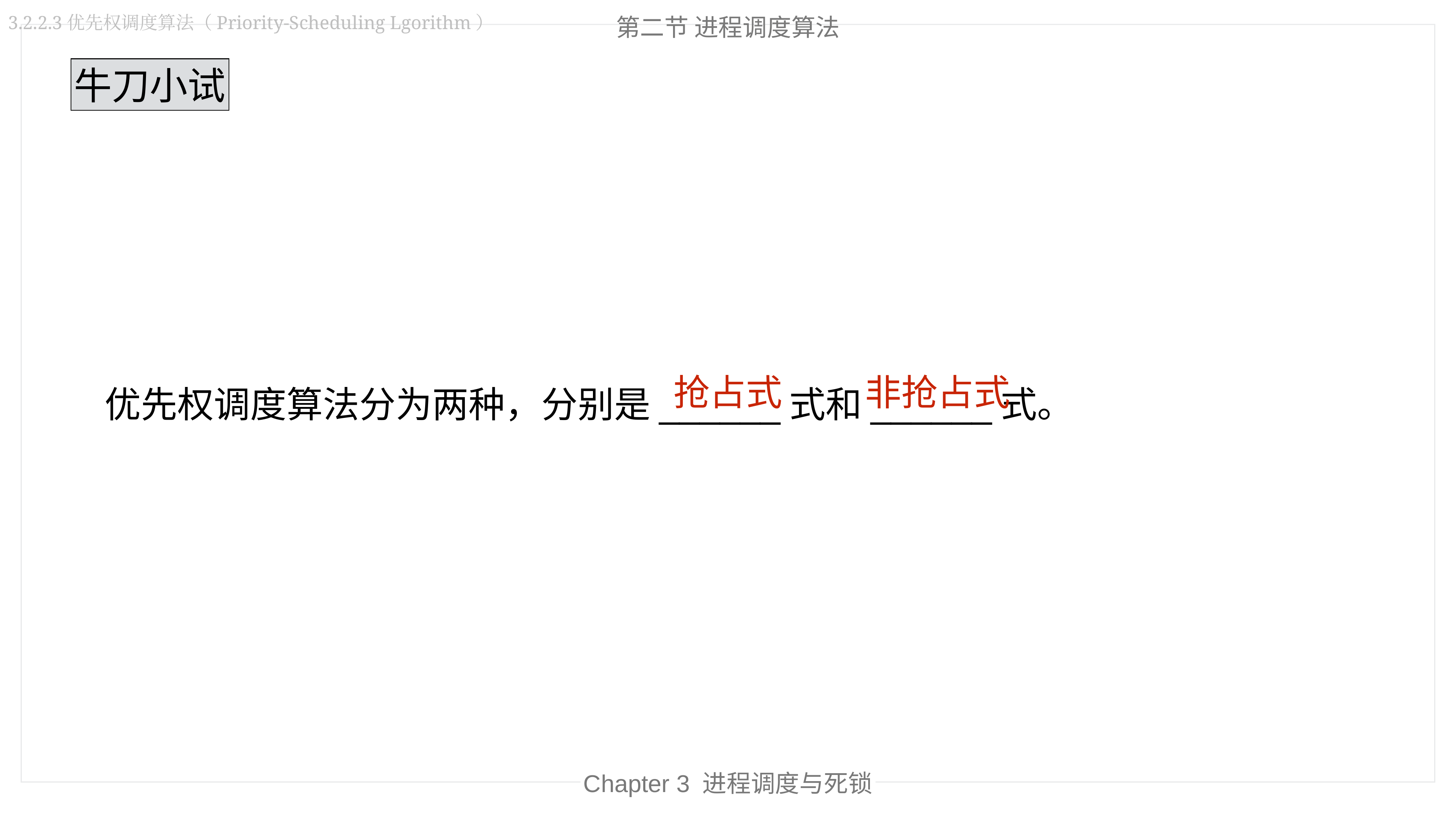

第二节 进程调度算法
3.2.2.3优先权调度算法（Priority-Scheduling Lgorithm）
牛刀小试
抢占式
非抢占式
优先权调度算法分为两种，分别是______式和______式。
Chapter 3 进程调度与死锁